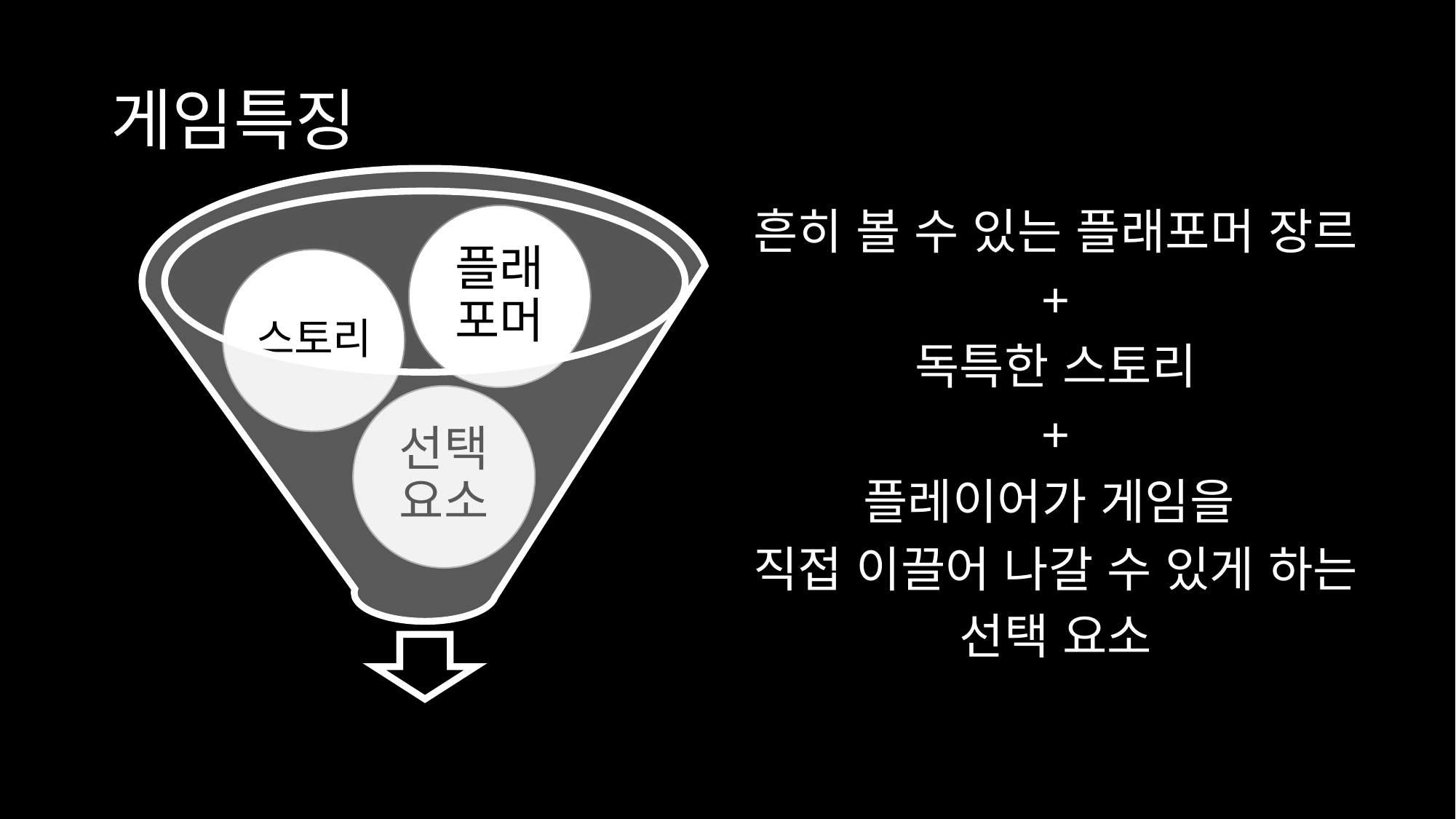

# 게임특징
ROAD FOR REAPER
선택요소
스토리
플래포머
흔히 볼 수 있는 플래포머 장르
+
독특한 스토리
+
플레이어가 게임을
직접 이끌어 나갈 수 있게 하는
선택 요소